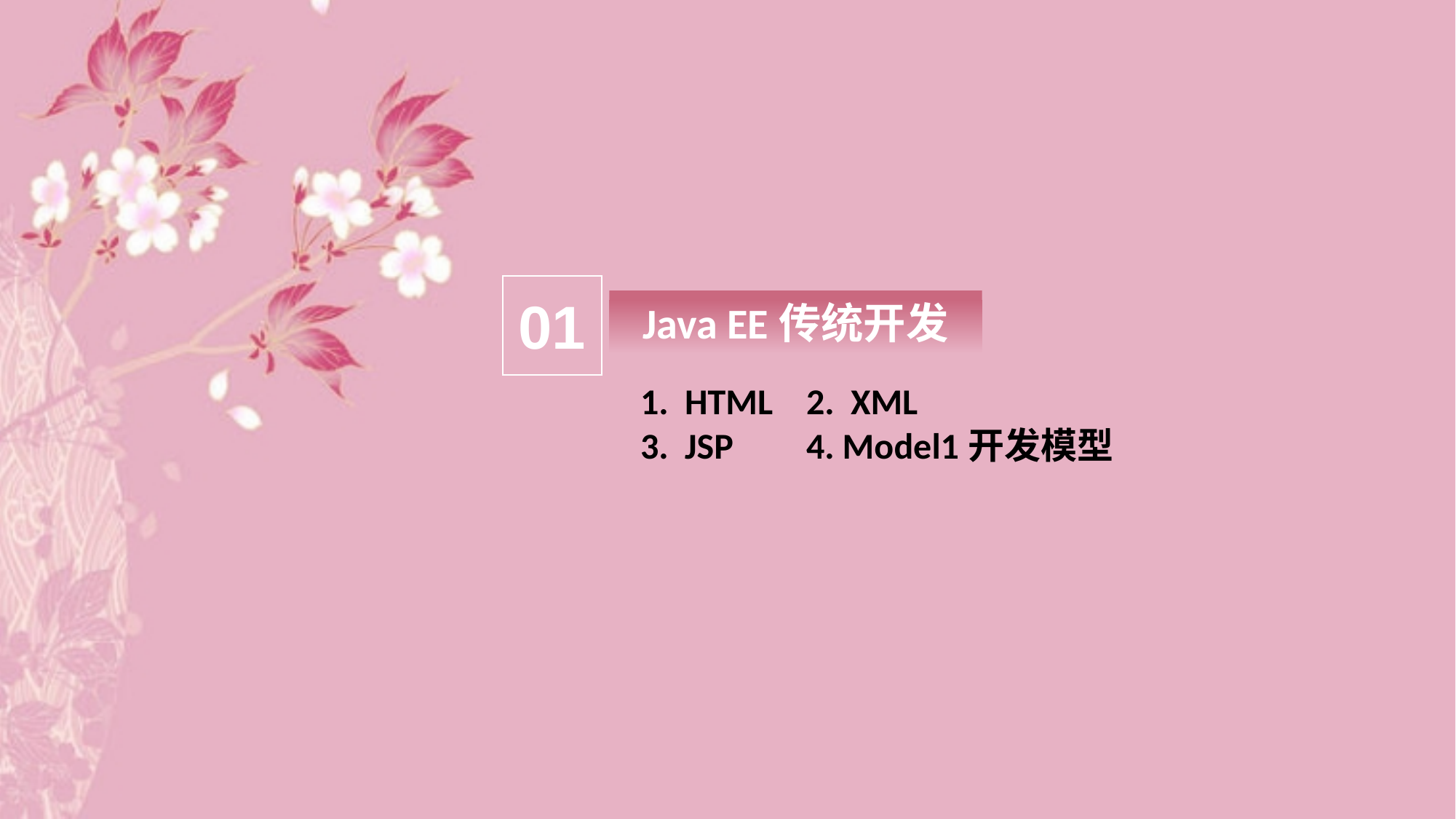

01
Java EE传统开发
1.  HTML
2.  XML
3.  JSP
4. Model1开发模型